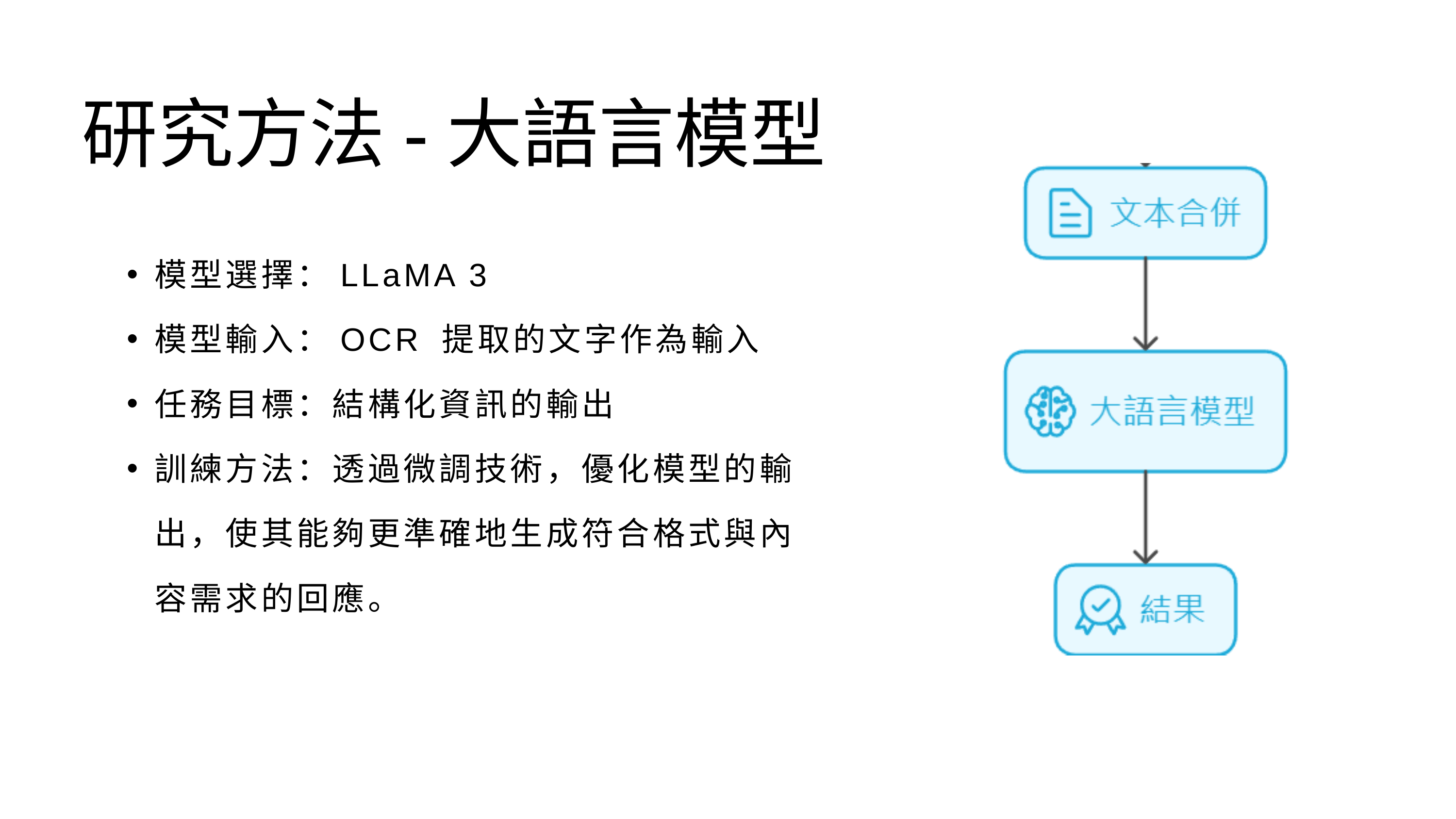

研究方法-大語言模型

模型選擇：LLaMA 3
模型輸入：OCR 提取的文字作為輸入
任務目標：結構化資訊的輸出
訓練方法：透過微調技術，優化模型的輸出，使其能夠更準確地生成符合格式與內容需求的回應。